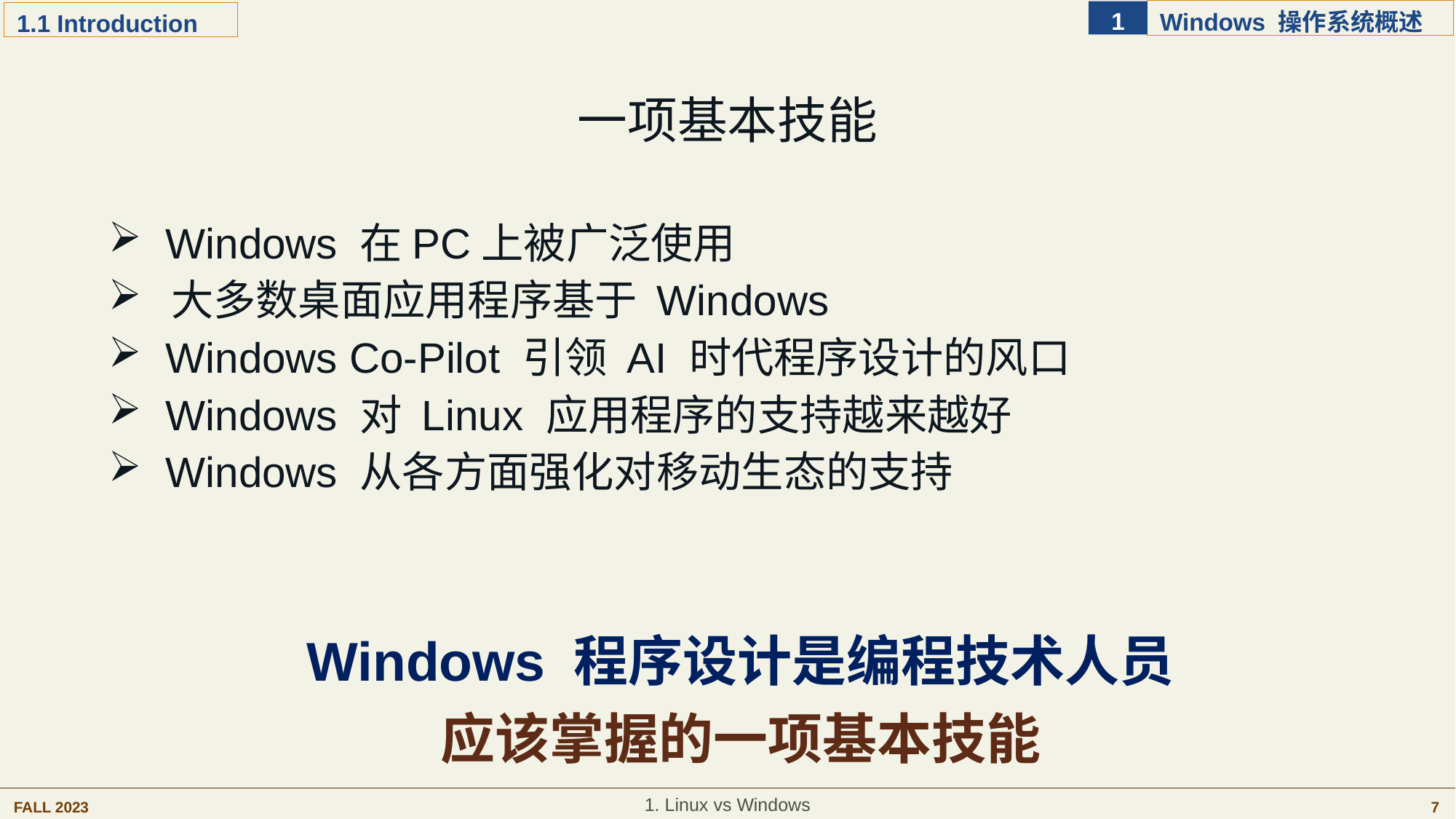

一项基本技能
  Windows 在PC上被广泛使用
  大多数桌面应用程序基于 Windows
  Windows Co-Pilot 引领 AI 时代程序设计的风口
  Windows 对 Linux 应用程序的支持越来越好
  Windows 从各方面强化对移动生态的支持

Windows 程序设计是编程技术人员应该掌握的一项基本技能
1. Linux vs Windows